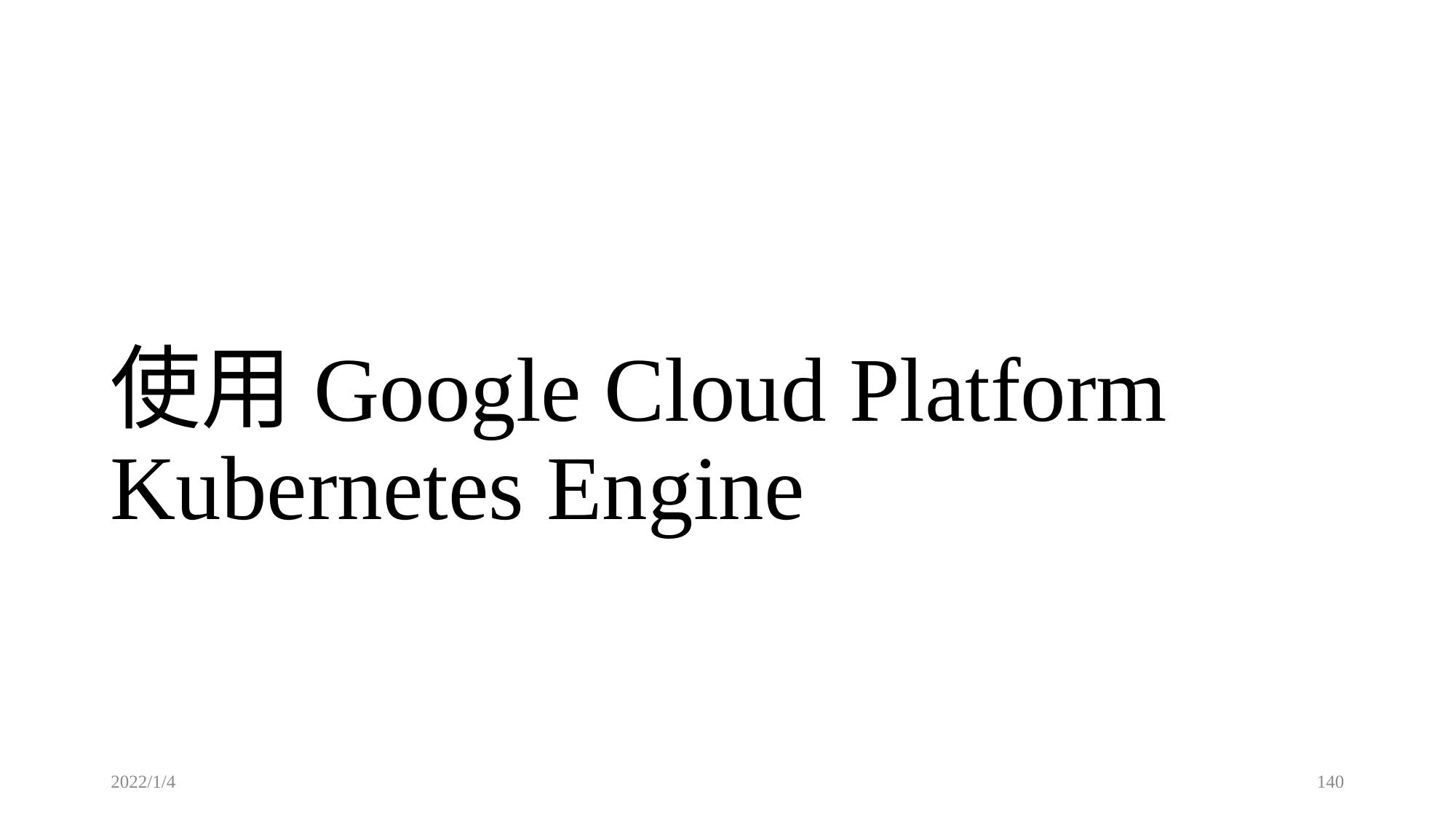

# 使用Google Cloud Platform Kubernetes Engine

2022/1/4
140